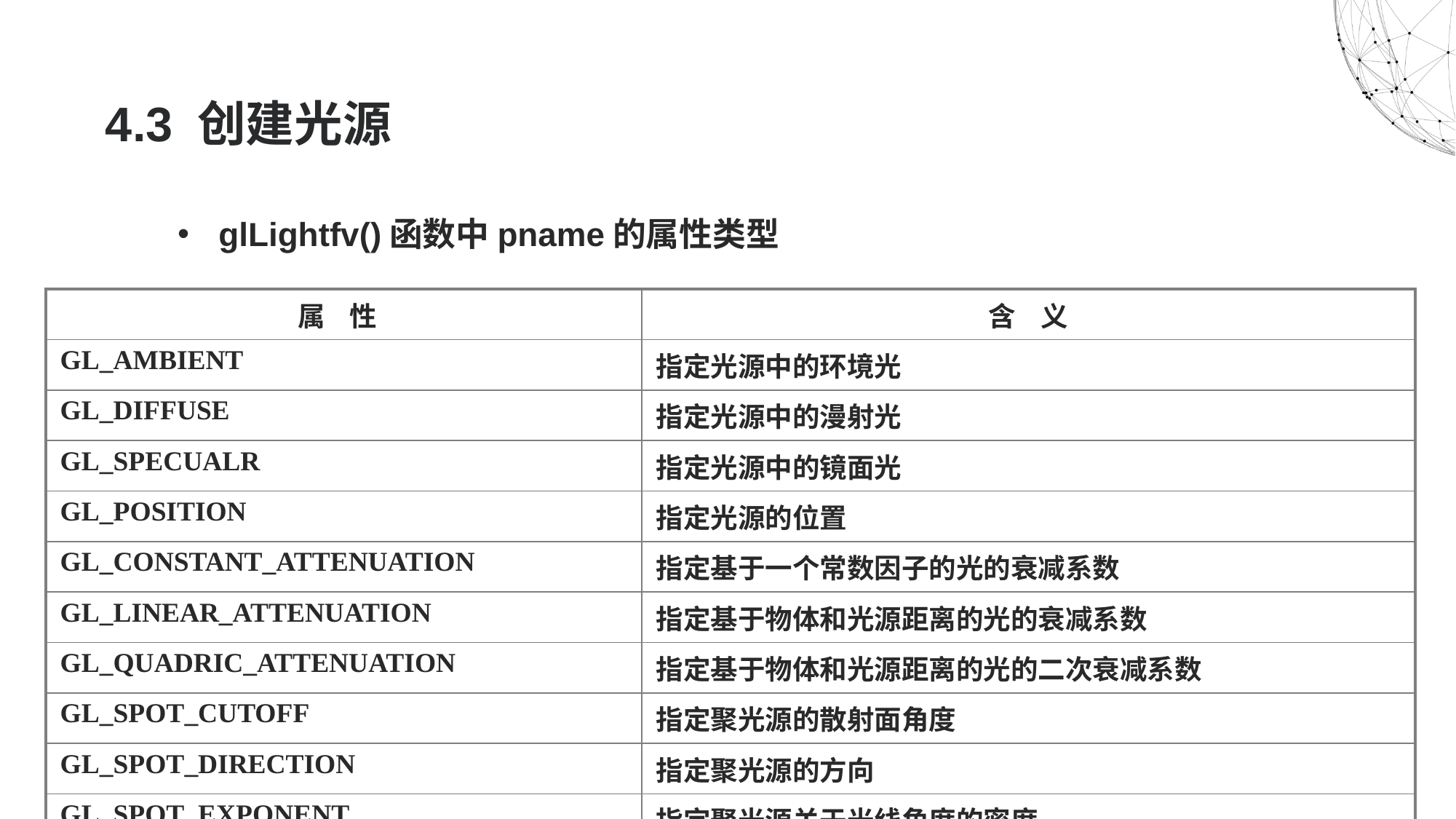

# 4.3 创建光源
glLightfv()函数中pname的属性类型

| 属 性 | 含 义 |
| --- | --- |
| GL\_AMBIENT | 指定光源中的环境光 |
| GL\_DIFFUSE | 指定光源中的漫射光 |
| GL\_SPECUALR | 指定光源中的镜面光 |
| GL\_POSITION | 指定光源的位置 |
| GL\_CONSTANT\_ATTENUATION | 指定基于一个常数因子的光的衰减系数 |
| GL\_LINEAR\_ATTENUATION | 指定基于物体和光源距离的光的衰减系数 |
| GL\_QUADRIC\_ATTENUATION | 指定基于物体和光源距离的光的二次衰减系数 |
| GL\_SPOT\_CUTOFF | 指定聚光源的散射面角度 |
| GL\_SPOT\_DIRECTION | 指定聚光源的方向 |
| GL\_SPOT\_EXPONENT | 指定聚光源关于光线角度的密度 |